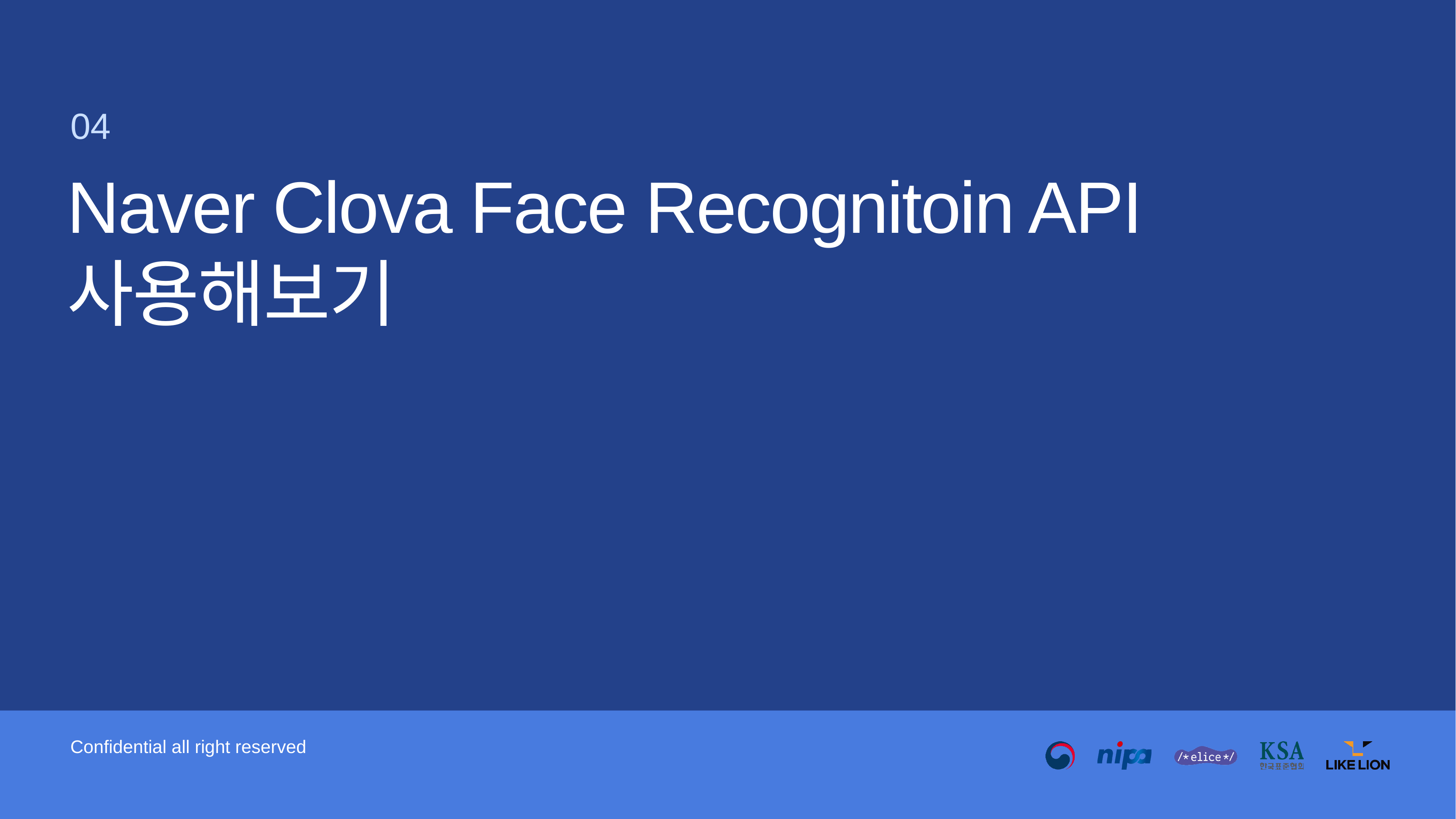

04
Naver Clova Face Recognitoin API
사용해보기